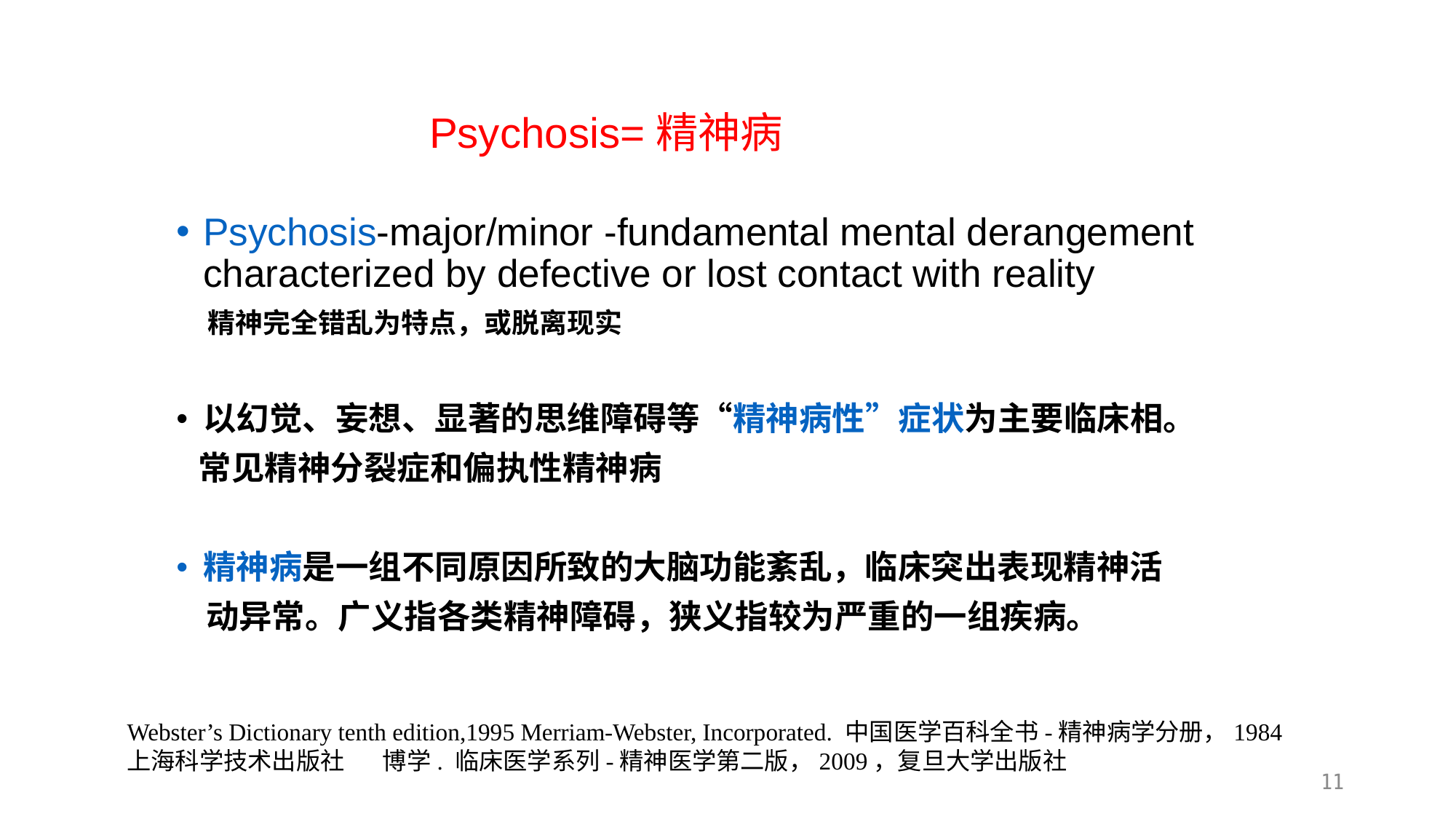

# Psychosis=精神病
Psychosis-major/minor -fundamental mental derangement characterized by defective or lost contact with reality
    精神完全错乱为特点，或脱离现实

以幻觉、妄想、显著的思维障碍等“精神病性”症状为主要临床相。
  常见精神分裂症和偏执性精神病

精神病是一组不同原因所致的大脑功能紊乱，临床突出表现精神活
   动异常。广义指各类精神障碍，狭义指较为严重的一组疾病。

Webster’s Dictionary tenth edition,1995 Merriam-Webster, Incorporated. 中国医学百科全书-精神病学分册，1984上海科学技术出版社       博学. 临床医学系列-精神医学第二版，2009，复旦大学出版社
11